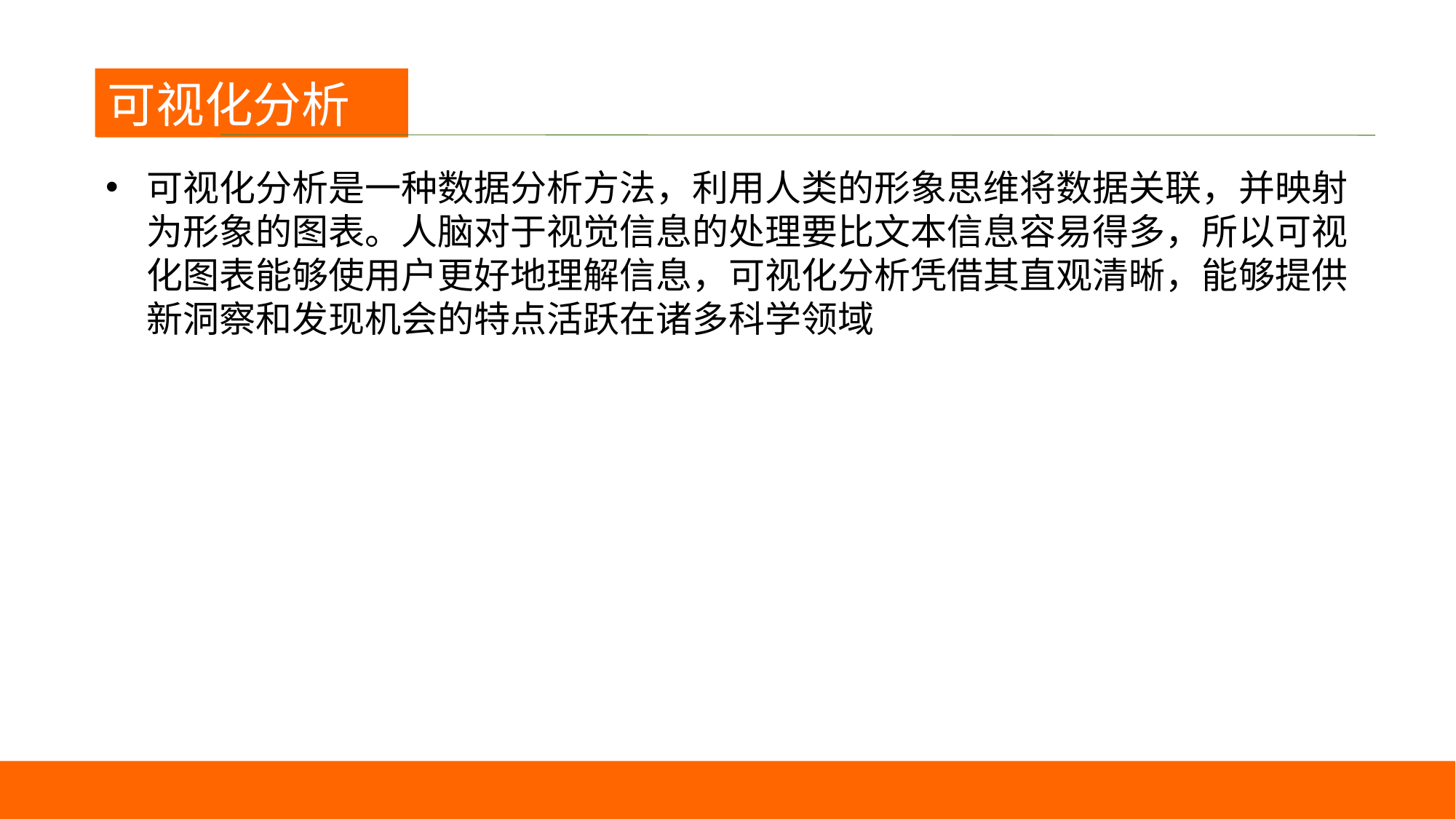

可视化分析
可视化分析是一种数据分析方法，利用人类的形象思维将数据关联，并映射为形象的图表。人脑对于视觉信息的处理要比文本信息容易得多，所以可视化图表能够使用户更好地理解信息，可视化分析凭借其直观清晰，能够提供新洞察和发现机会的特点活跃在诸多科学领域